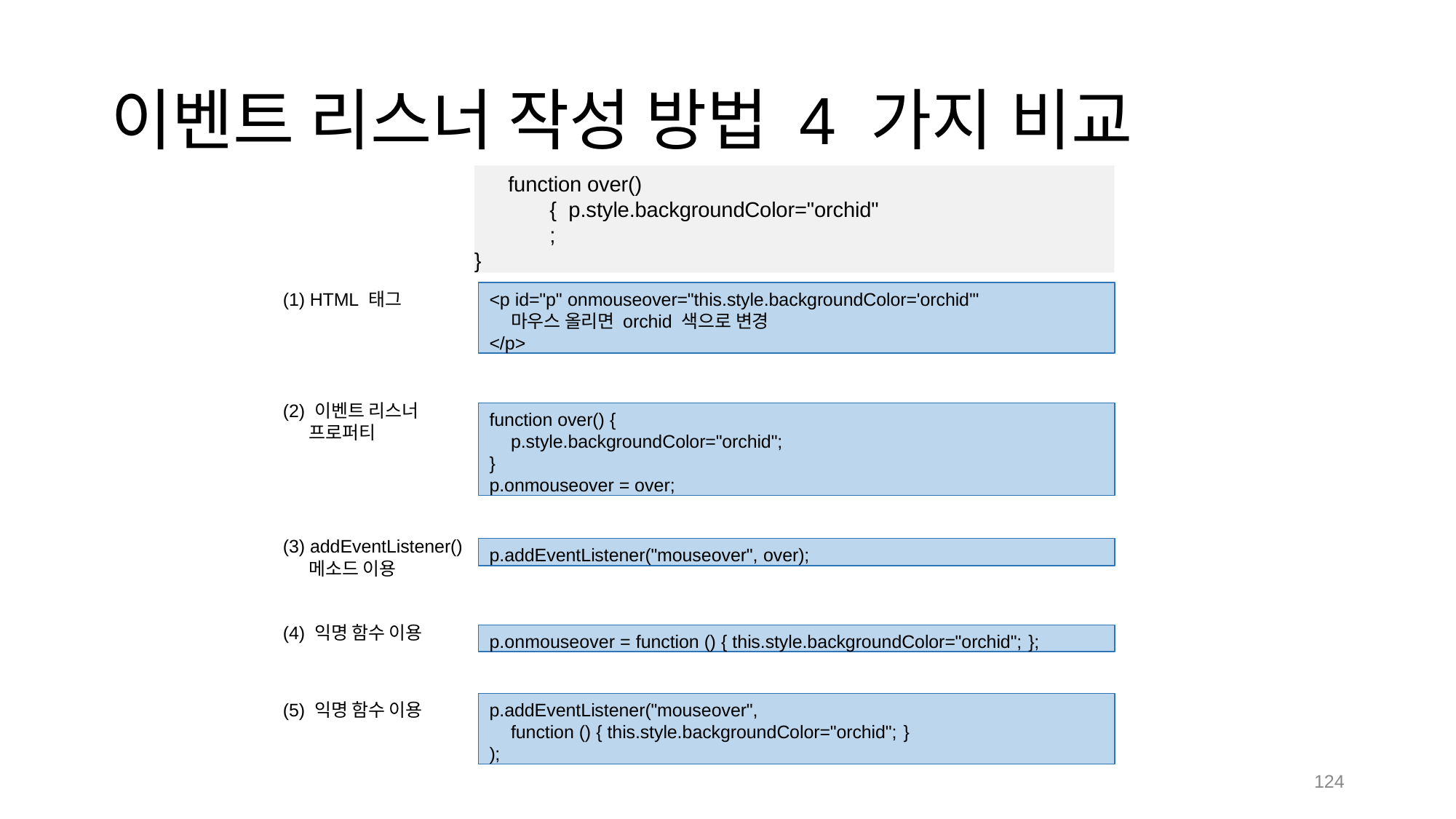

# 이벤트 리스너 작성 방법 4 가지 비교
function over() {  p.style.backgroundColor="orchid";
}
<p id="p" onmouseover="this.style.backgroundColor='orchid'"
마우스 올리면 orchid 색으로 변경
</p>
(1) HTML 태그
(2) 이벤트 리스너  프로퍼티
function over() {
p.style.backgroundColor="orchid";
}
p.onmouseover = over;
(3) addEventListener()
메소드 이용
p.addEventListener("mouseover", over);
(4) 익명 함수 이용
p.onmouseover = function () { this.style.backgroundColor="orchid"; };
p.addEventListener("mouseover",
function () { this.style.backgroundColor="orchid"; }
);
(5) 익명 함수 이용
124